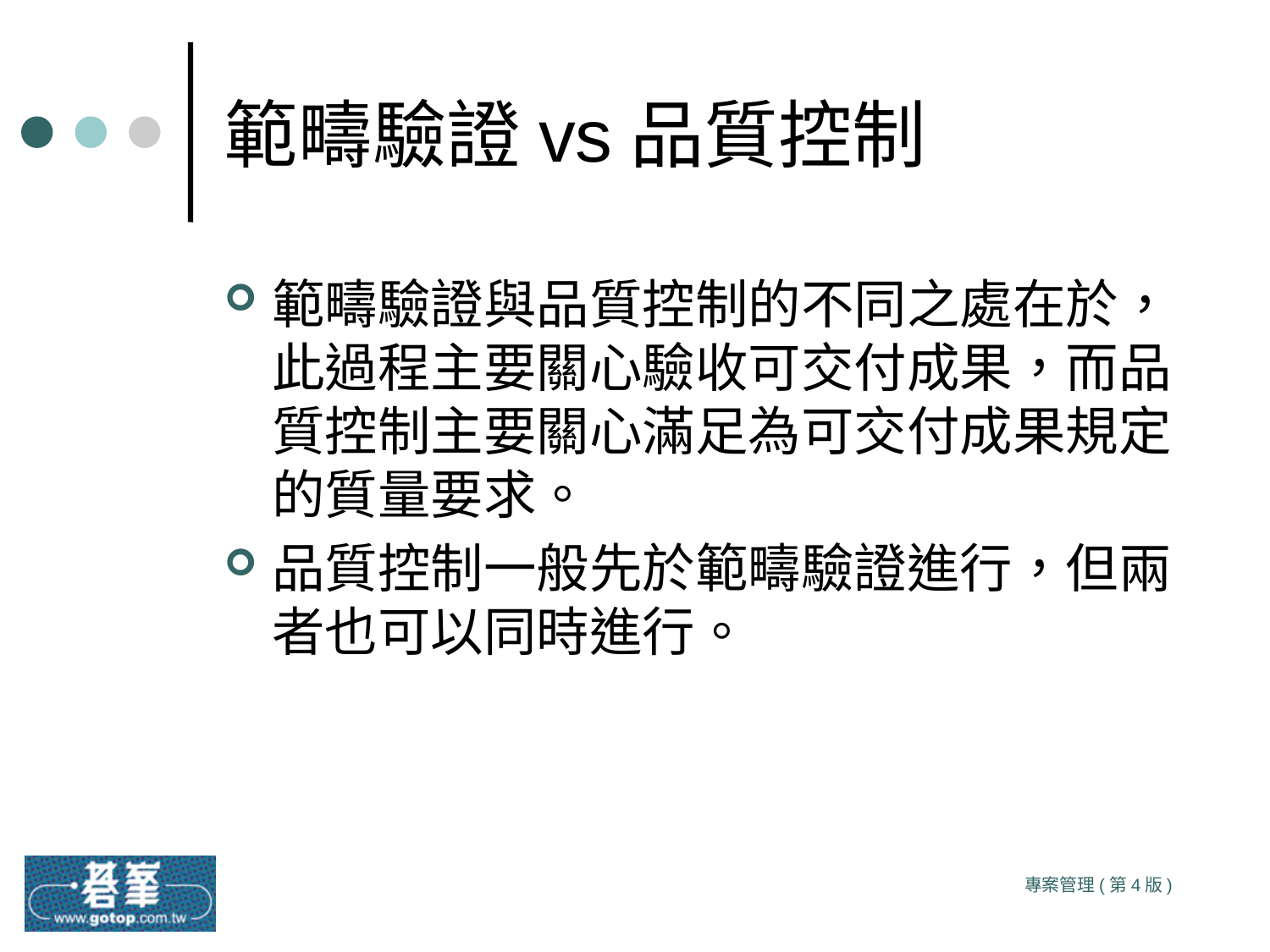

# 範疇驗證vs品質控制
範疇驗證與品質控制的不同之處在於，此過程主要關心驗收可交付成果，而品質控制主要關心滿足為可交付成果規定的質量要求。
品質控制一般先於範疇驗證進行，但兩者也可以同時進行。
專案管理(第4版)